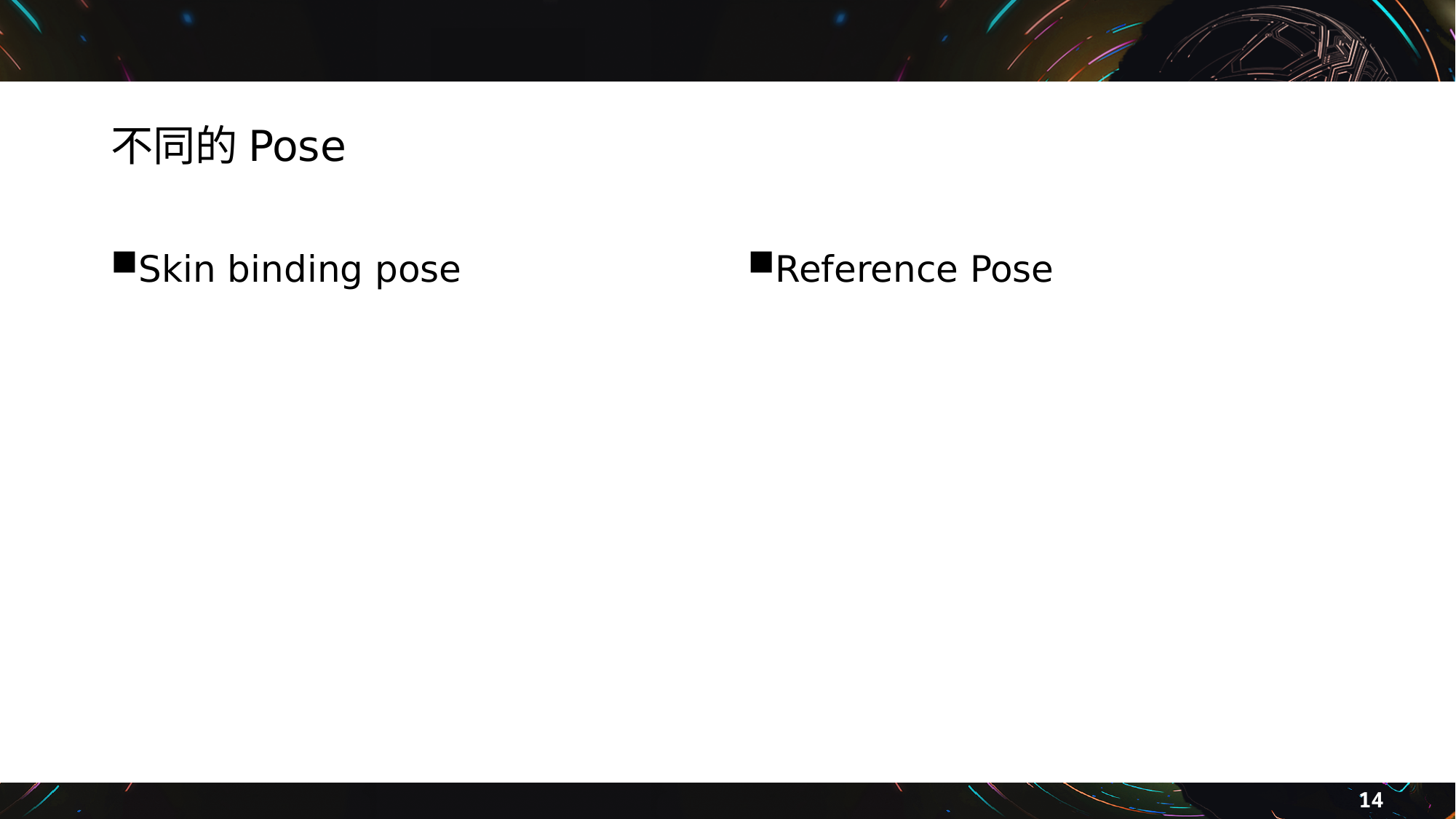

# 不同的Pose
Skin binding pose
Reference Pose
14